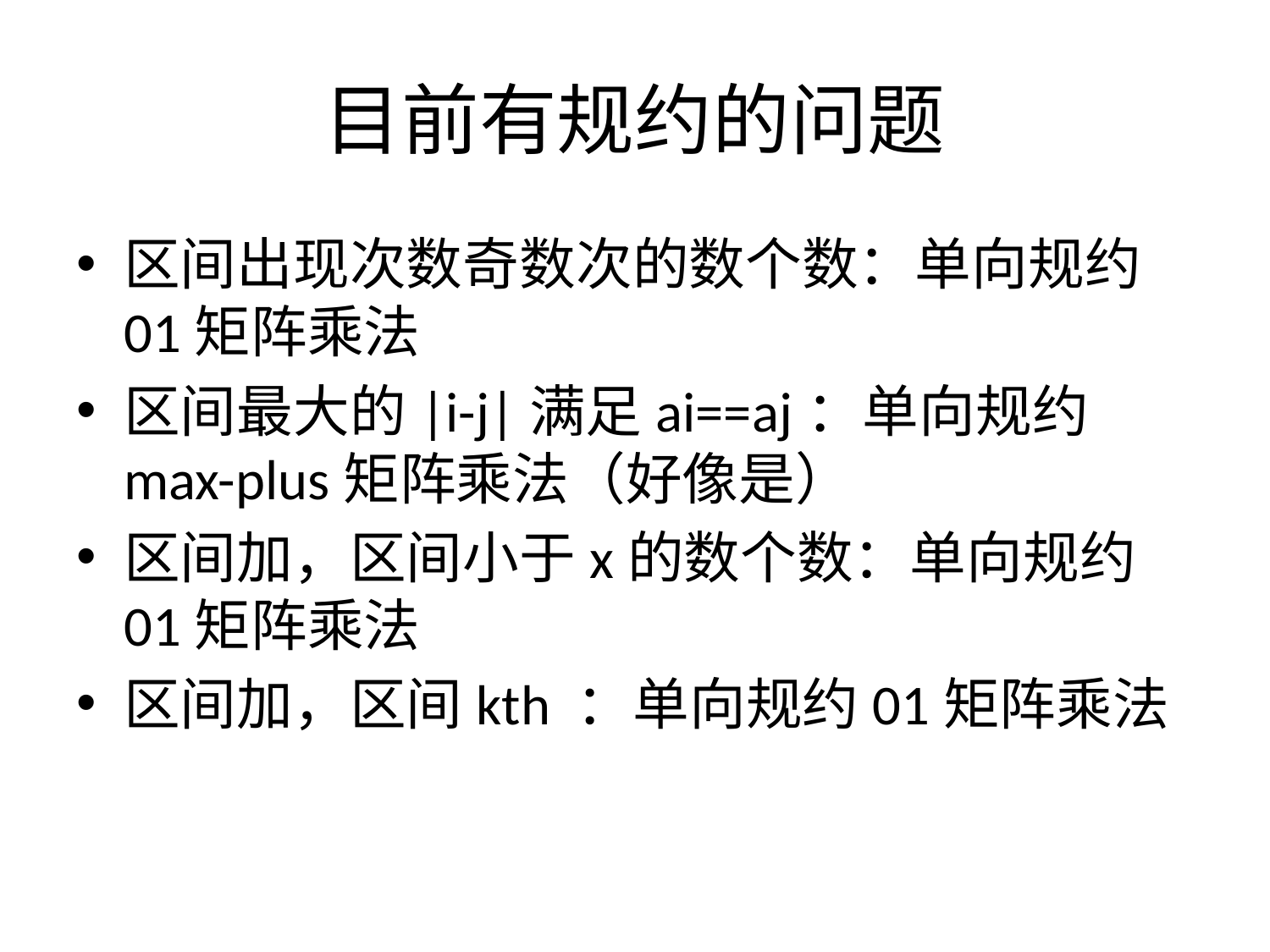

# 目前有规约的问题
区间出现次数奇数次的数个数：单向规约01矩阵乘法
区间最大的|i-j|满足ai==aj：单向规约max-plus矩阵乘法（好像是）
区间加，区间小于x的数个数：单向规约01矩阵乘法
区间加，区间kth ：单向规约01矩阵乘法